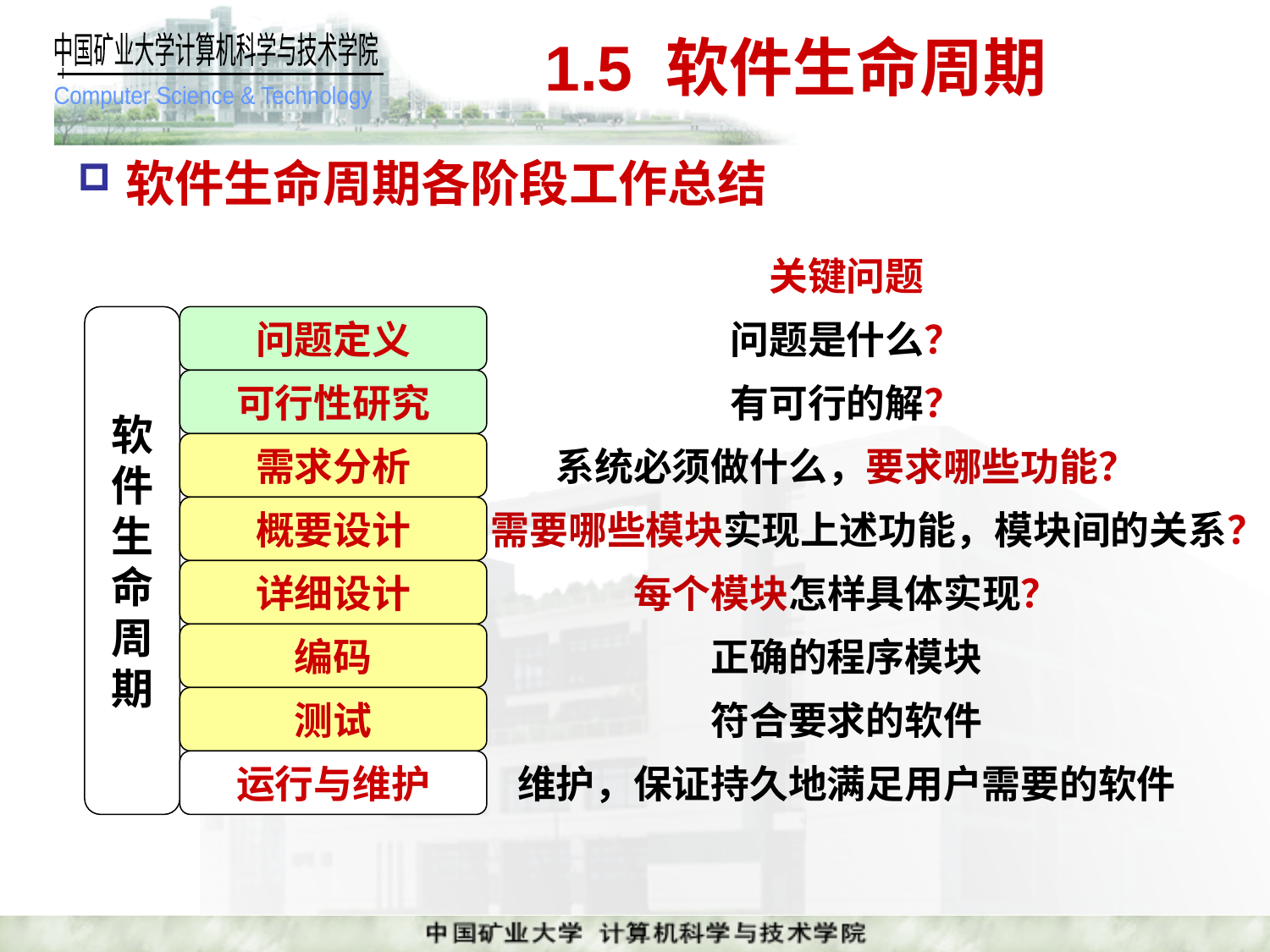

# 1.5 软件生命周期
软件生命周期各阶段工作总结

关键问题
软
件
生
命
周
期
问题定义
问题是什么？
可行性研究
有可行的解？
需求分析
系统必须做什么，要求哪些功能？
概要设计
需要哪些模块实现上述功能，模块间的关系？
详细设计
每个模块怎样具体实现？
编码
正确的程序模块
测试
符合要求的软件
运行与维护
维护，保证持久地满足用户需要的软件
82